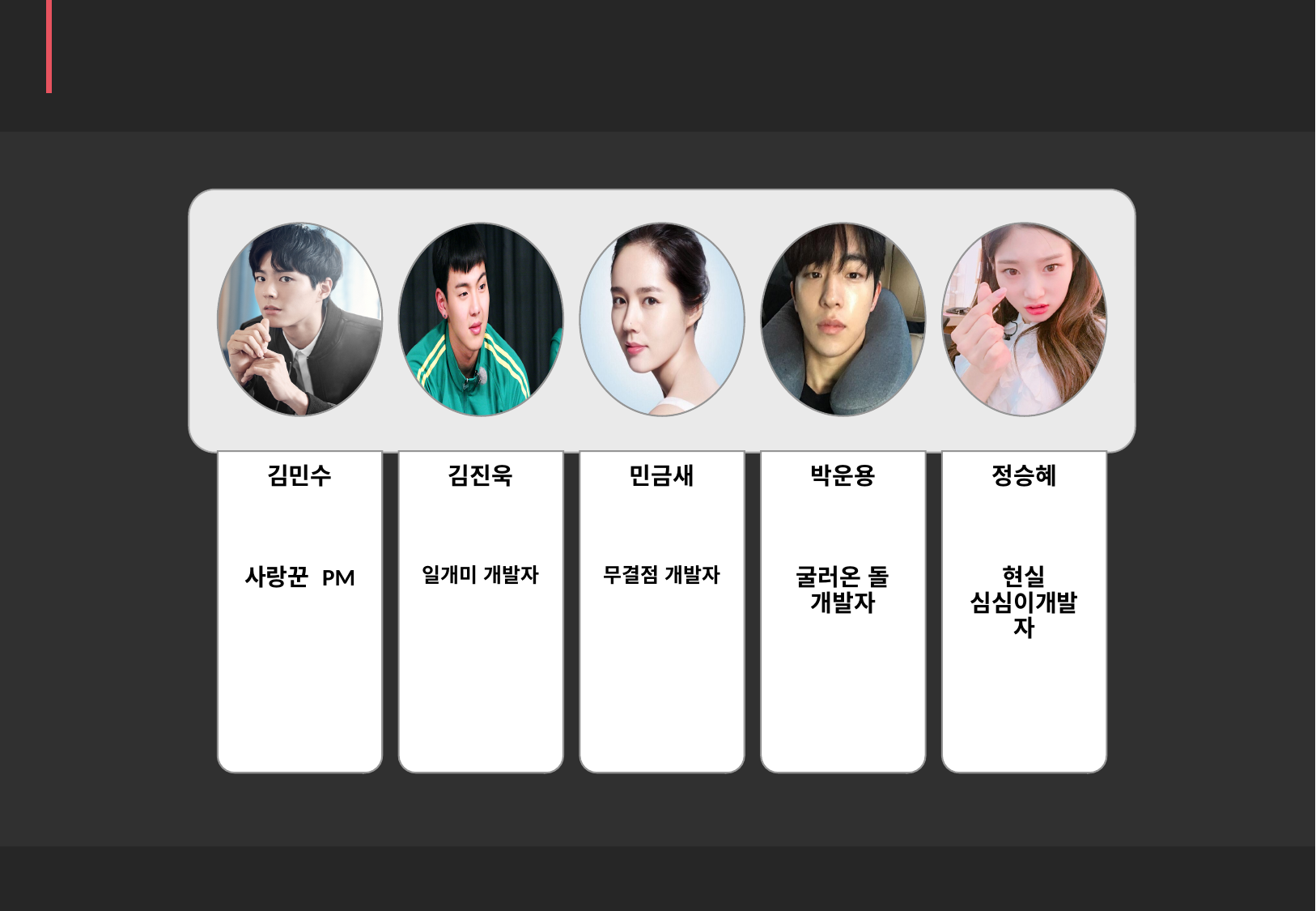

참여자 구성과 역할

김민수

사랑꾼 PM
김진욱

일개미 개발자
민금새

무결점 개발자
박운용

굴러온 돌 개발자
정승혜

현실 심심이개발자